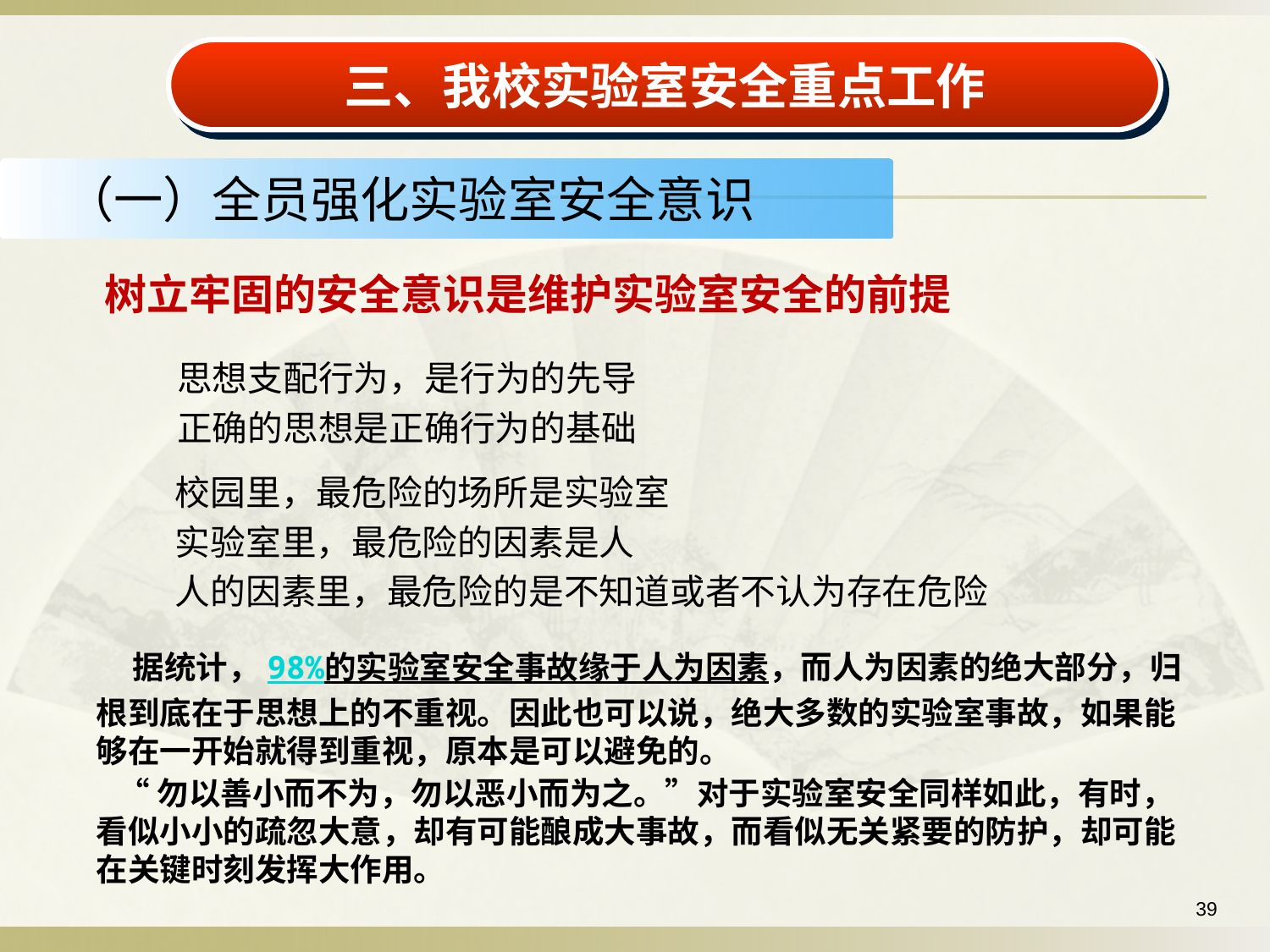

三、我校实验室安全重点工作
（一）全员强化实验室安全意识
树立牢固的安全意识是维护实验室安全的前提
思想支配行为，是行为的先导
正确的思想是正确行为的基础
校园里，最危险的场所是实验室
实验室里，最危险的因素是人
人的因素里，最危险的是不知道或者不认为存在危险
    据统计，98%的实验室安全事故缘于人为因素，而人为因素的绝大部分，归根到底在于思想上的不重视。因此也可以说，绝大多数的实验室事故，如果能够在一开始就得到重视，原本是可以避免的。
   “勿以善小而不为，勿以恶小而为之。”对于实验室安全同样如此，有时，看似小小的疏忽大意，却有可能酿成大事故，而看似无关紧要的防护，却可能在关键时刻发挥大作用。
39